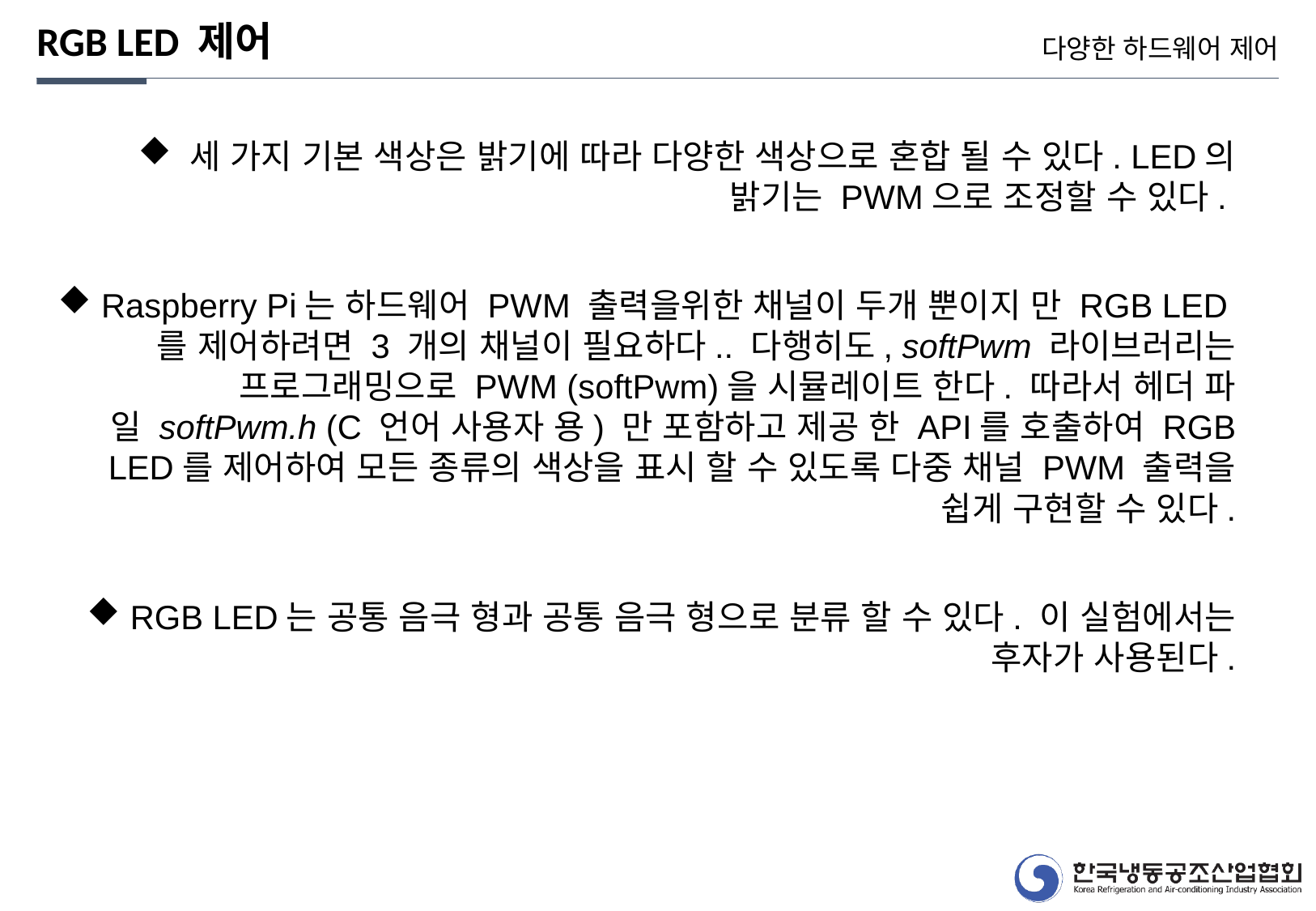

RGB LED 제어
다양한 하드웨어 제어

 세 가지 기본 색상은 밝기에 따라 다양한 색상으로 혼합 될 수 있다. LED의 밝기는 PWM으로 조정할 수 있다.

 Raspberry Pi는 하드웨어 PWM 출력을위한 채널이 두개 뿐이지 만 RGB LED를 제어하려면 3 개의 채널이 필요하다.. 다행히도, softPwm 라이브러리는 프로그래밍으로 PWM (softPwm)을 시뮬레이트 한다. 따라서 헤더 파일 softPwm.h (C 언어 사용자 용) 만 포함하고 제공 한 API를 호출하여 RGB LED를 제어하여 모든 종류의 색상을 표시 할 수 있도록 다중 채널 PWM 출력을 쉽게 구현할 수 있다.

 RGB LED는 공통 음극 형과 공통 음극 형으로 분류 할 수 있다. 이 실험에서는 후자가 사용된다.